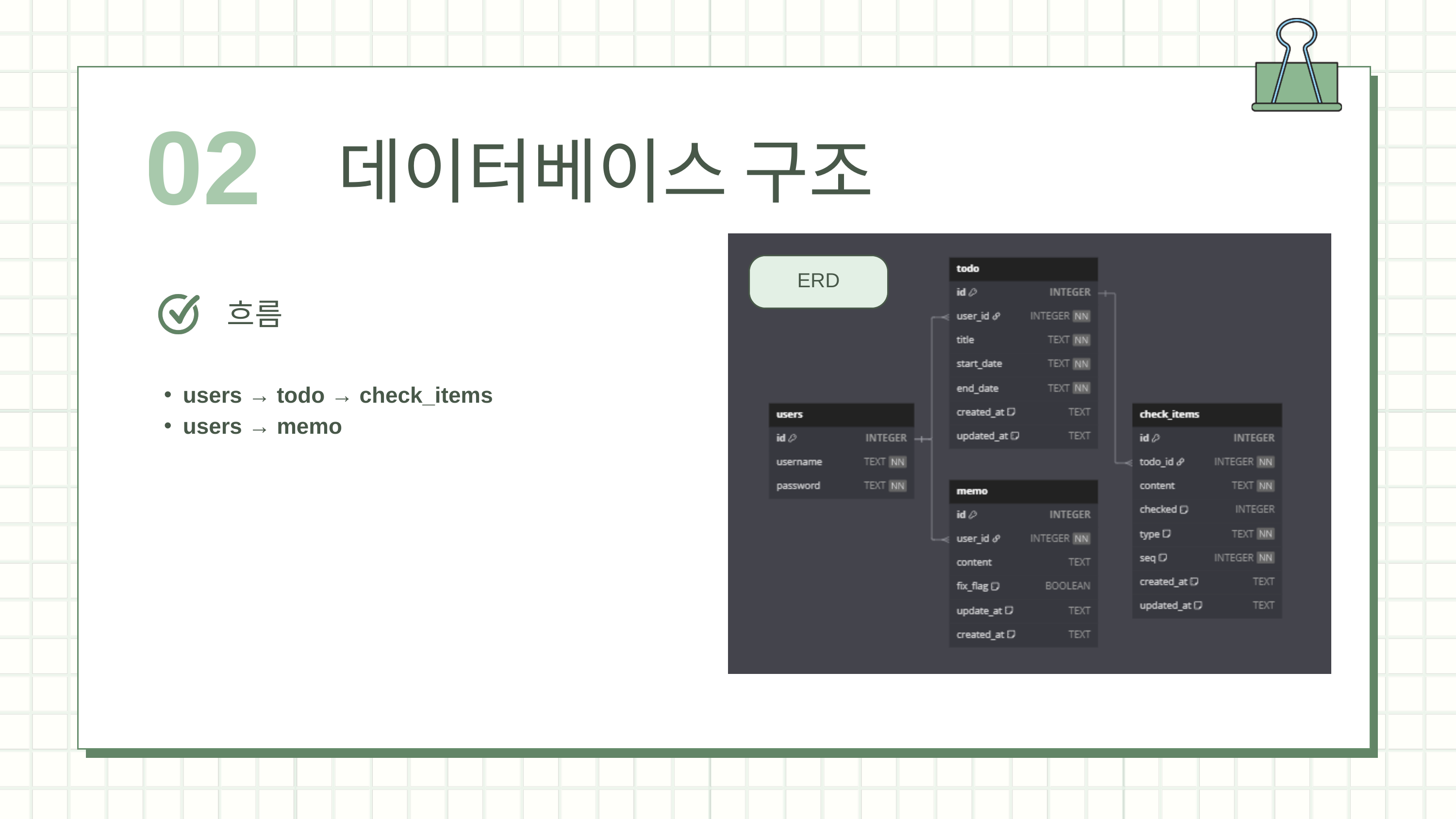

02
데이터베이스 구조

ERD
흐름

users → todo → check_items
users → memo